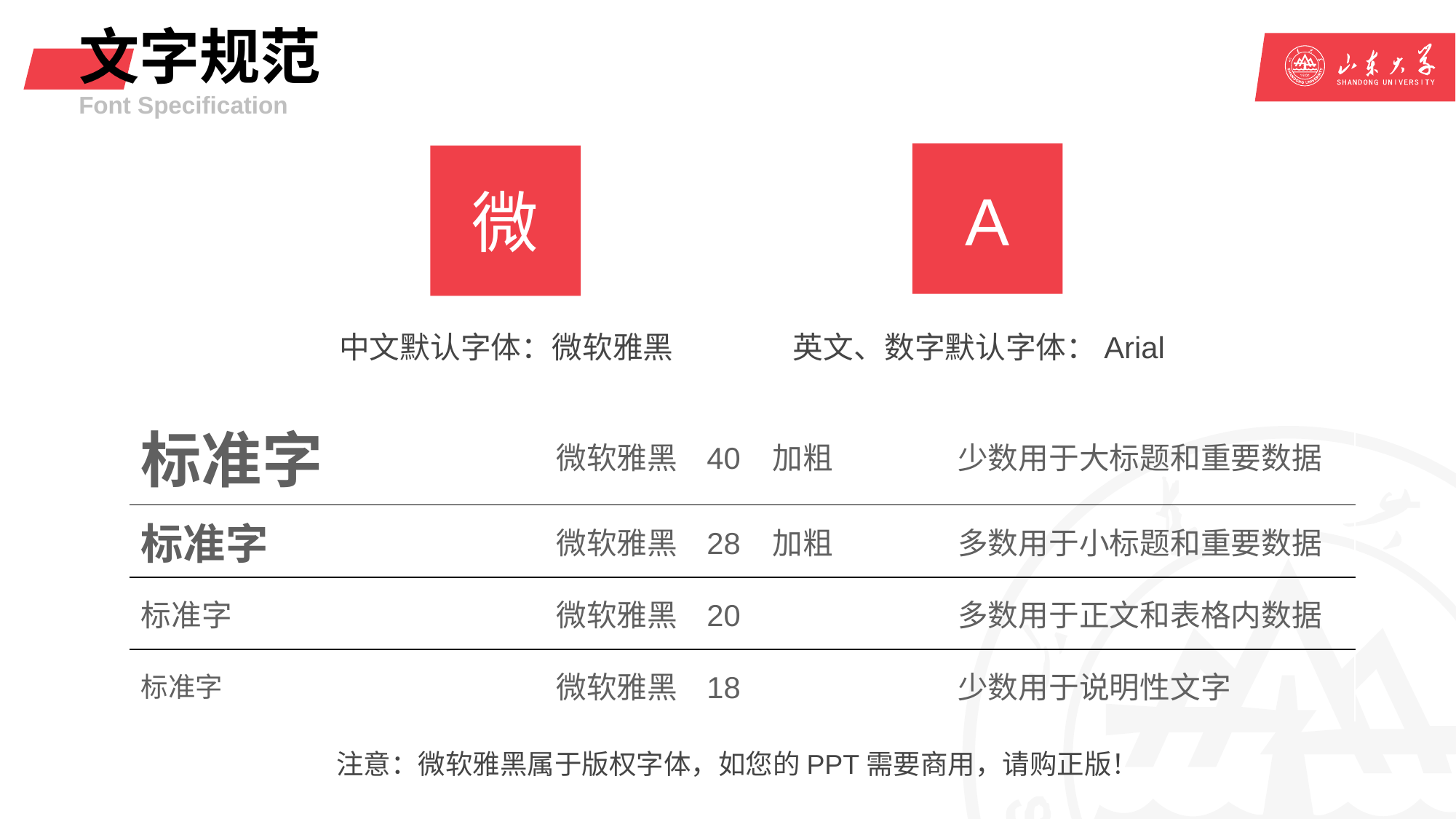

# 文字规范
Font Specification
A
微
中文默认字体：微软雅黑
英文、数字默认字体：Arial
| 标准字 | 微软雅黑 40 加粗 | 少数用于大标题和重要数据 |
| --- | --- | --- |
| 标准字 | 微软雅黑 28 加粗 | 多数用于小标题和重要数据 |
| 标准字 | 微软雅黑 20 | 多数用于正文和表格内数据 |
| 标准字 | 微软雅黑 18 | 少数用于说明性文字 |
注意：微软雅黑属于版权字体，如您的PPT需要商用，请购正版！